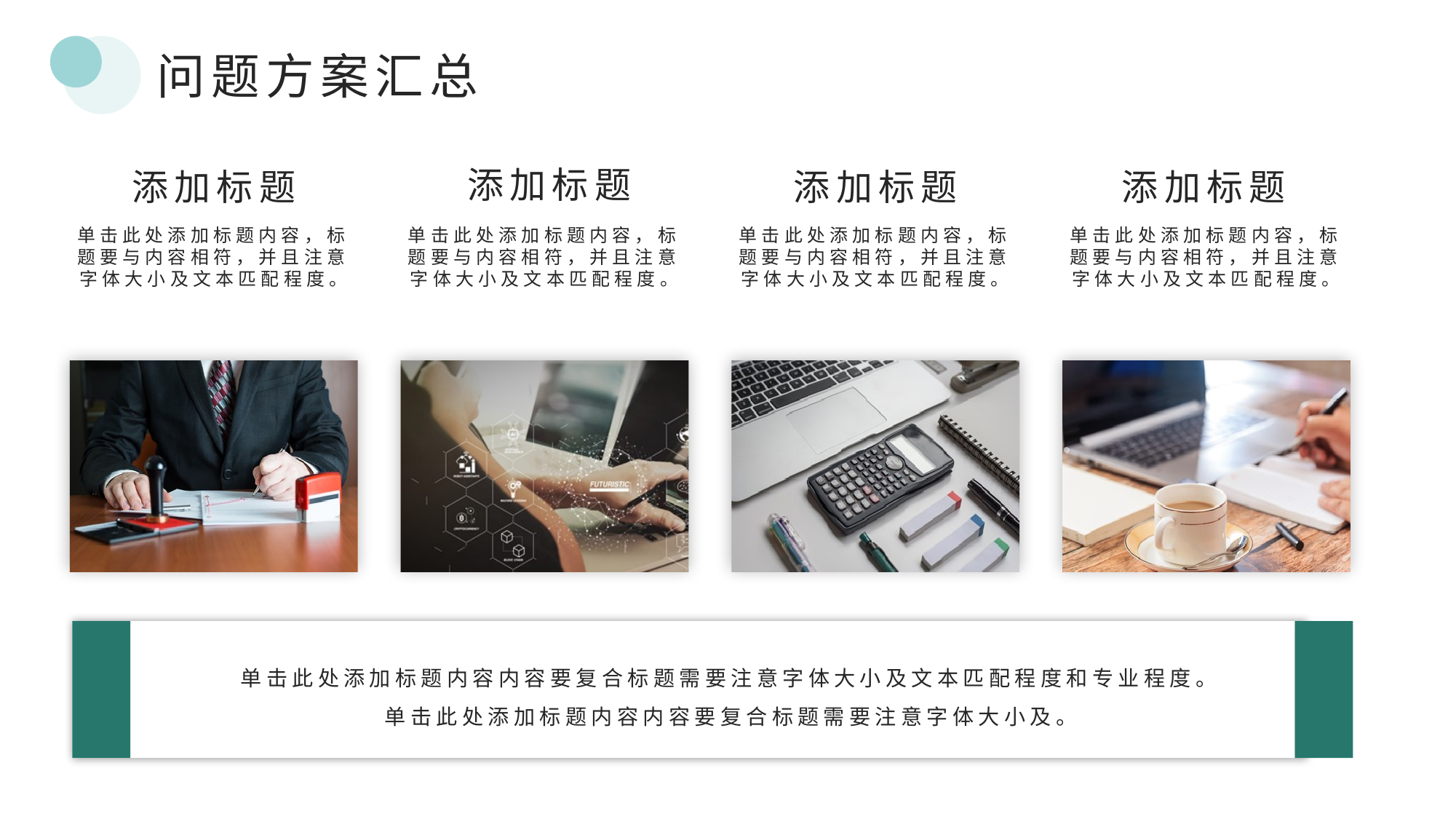

问题方案汇总
添加标题
单击此处添加标题内容，标题要与内容相符，并且注意字体大小及文本匹配程度。

添加标题
单击此处添加标题内容，标题要与内容相符，并且注意字体大小及文本匹配程度。

添加标题
单击此处添加标题内容，标题要与内容相符，并且注意字体大小及文本匹配程度。

添加标题
单击此处添加标题内容，标题要与内容相符，并且注意字体大小及文本匹配程度。

单击此处添加标题内容内容要复合标题需要注意字体大小及文本匹配程度和专业程度。单击此处添加标题内容内容要复合标题需要注意字体大小及。